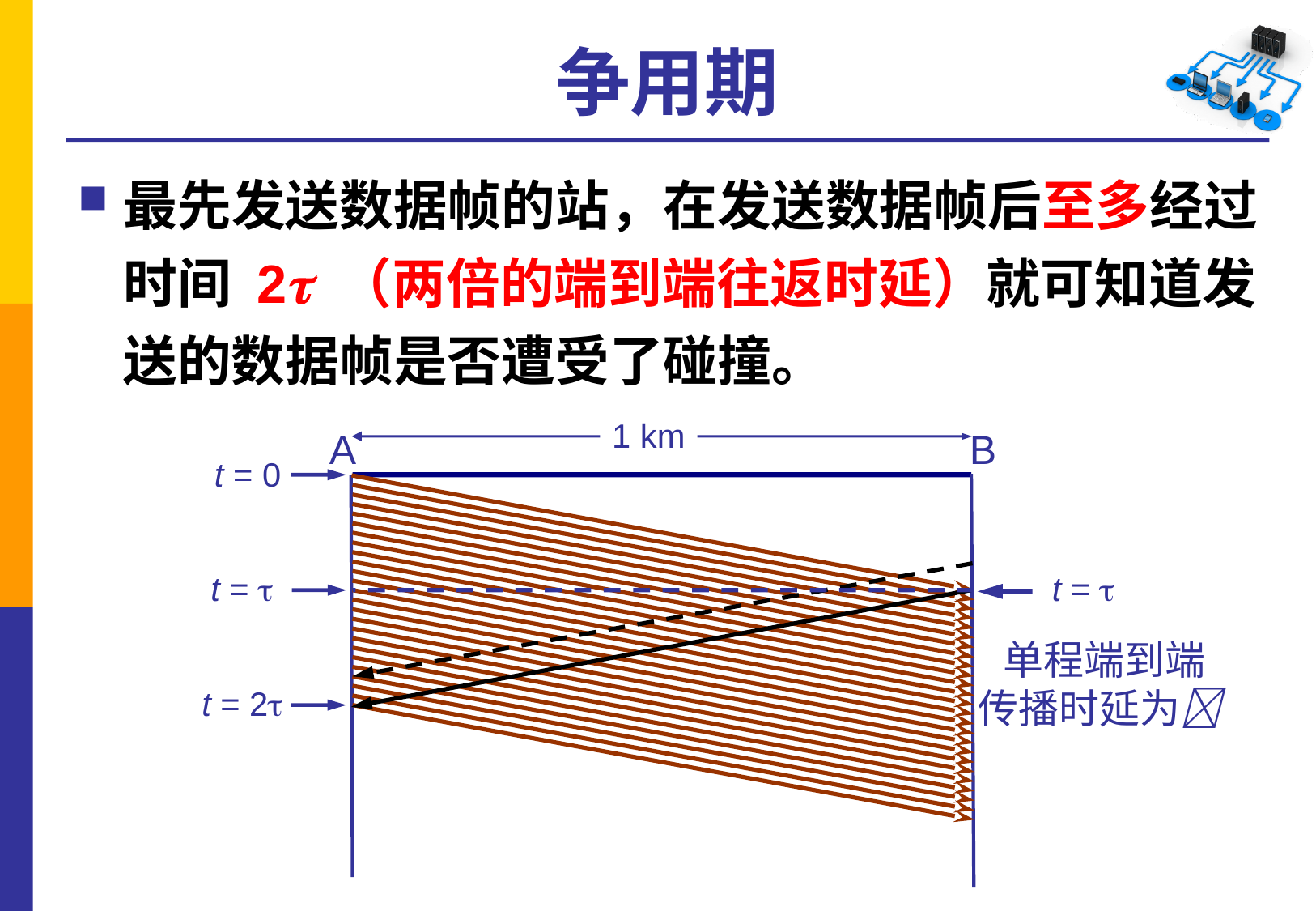

# 争用期
最先发送数据帧的站，在发送数据帧后至多经过时间 2τ （两倍的端到端往返时延）就可知道发送的数据帧是否遭受了碰撞。
1 km
A
B

t = 0

t = τ
  t = τ

单程端到端
传播时延为τ

t = 2τ